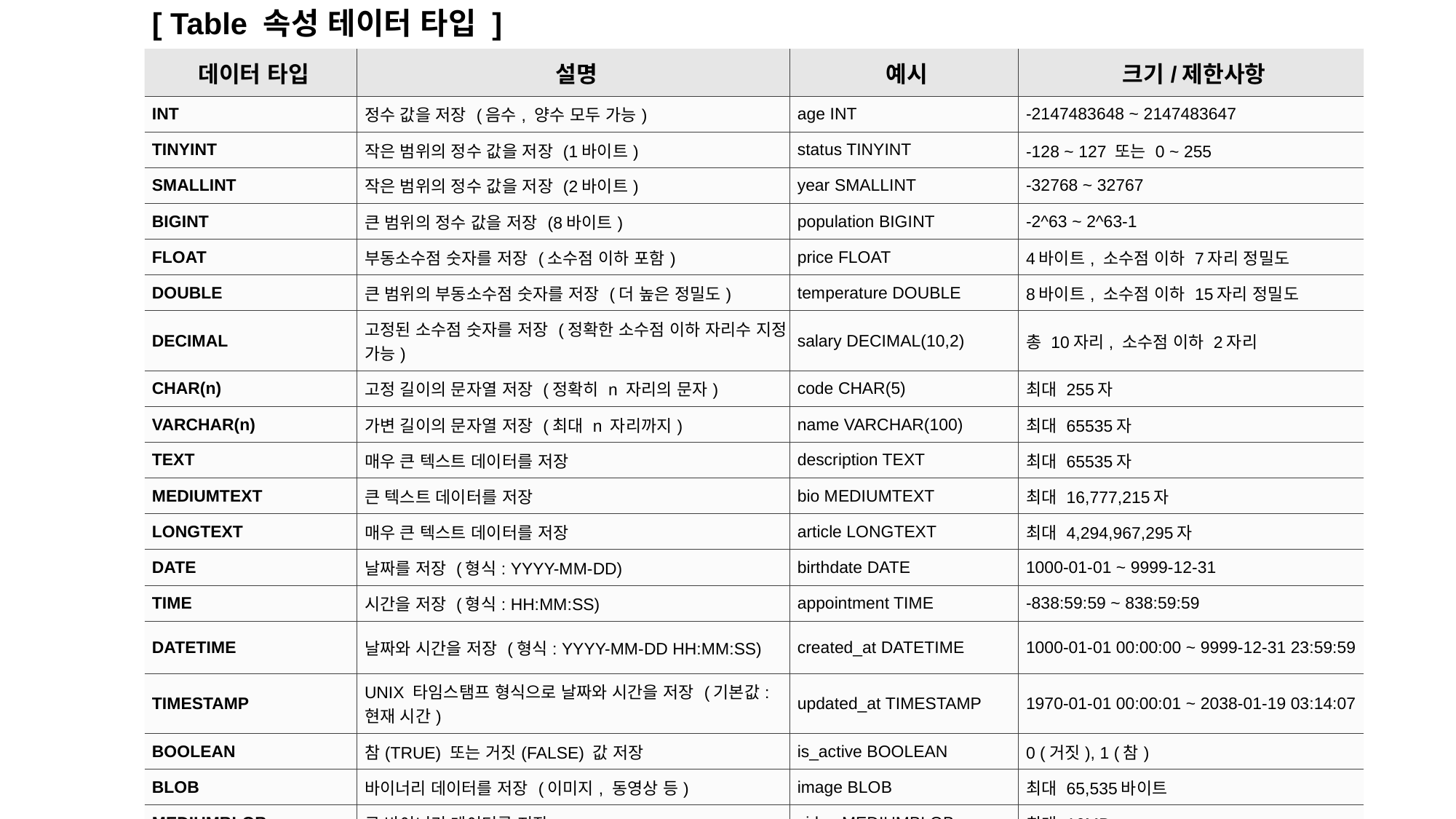

[ Table 속성 테이터 타입 ]
| 데이터 타입 | 설명 | 예시 | 크기/제한사항 |
| --- | --- | --- | --- |
| INT | 정수 값을 저장 (음수, 양수 모두 가능) | age INT | -2147483648 ~ 2147483647 |
| TINYINT | 작은 범위의 정수 값을 저장 (1바이트) | status TINYINT | -128 ~ 127 또는 0 ~ 255 |
| SMALLINT | 작은 범위의 정수 값을 저장 (2바이트) | year SMALLINT | -32768 ~ 32767 |
| BIGINT | 큰 범위의 정수 값을 저장 (8바이트) | population BIGINT | -2^63 ~ 2^63-1 |
| FLOAT | 부동소수점 숫자를 저장 (소수점 이하 포함) | price FLOAT | 4바이트, 소수점 이하 7자리 정밀도 |
| DOUBLE | 큰 범위의 부동소수점 숫자를 저장 (더 높은 정밀도) | temperature DOUBLE | 8바이트, 소수점 이하 15자리 정밀도 |
| DECIMAL | 고정된 소수점 숫자를 저장 (정확한 소수점 이하 자리수 지정 가능) | salary DECIMAL(10,2) | 총 10자리, 소수점 이하 2자리 |
| CHAR(n) | 고정 길이의 문자열 저장 (정확히 n 자리의 문자) | code CHAR(5) | 최대 255자 |
| VARCHAR(n) | 가변 길이의 문자열 저장 (최대 n 자리까지) | name VARCHAR(100) | 최대 65535자 |
| TEXT | 매우 큰 텍스트 데이터를 저장 | description TEXT | 최대 65535자 |
| MEDIUMTEXT | 큰 텍스트 데이터를 저장 | bio MEDIUMTEXT | 최대 16,777,215자 |
| LONGTEXT | 매우 큰 텍스트 데이터를 저장 | article LONGTEXT | 최대 4,294,967,295자 |
| DATE | 날짜를 저장 (형식: YYYY-MM-DD) | birthdate DATE | 1000-01-01 ~ 9999-12-31 |
| TIME | 시간을 저장 (형식: HH:MM:SS) | appointment TIME | -838:59:59 ~ 838:59:59 |
| DATETIME | 날짜와 시간을 저장 (형식: YYYY-MM-DD HH:MM:SS) | created\_at DATETIME | 1000-01-01 00:00:00 ~ 9999-12-31 23:59:59 |
| TIMESTAMP | UNIX 타임스탬프 형식으로 날짜와 시간을 저장 (기본값: 현재 시간) | updated\_at TIMESTAMP | 1970-01-01 00:00:01 ~ 2038-01-19 03:14:07 |
| BOOLEAN | 참(TRUE) 또는 거짓(FALSE) 값 저장 | is\_active BOOLEAN | 0 (거짓), 1 (참) |
| BLOB | 바이너리 데이터를 저장 (이미지, 동영상 등) | image BLOB | 최대 65,535바이트 |
| MEDIUMBLOB | 큰 바이너리 데이터를 저장 | video MEDIUMBLOB | 최대 16MB |
| LONGBLOB | 매우 큰 바이너리 데이터를 저장 | large\_file LONGBLOB | 최대 4GB |